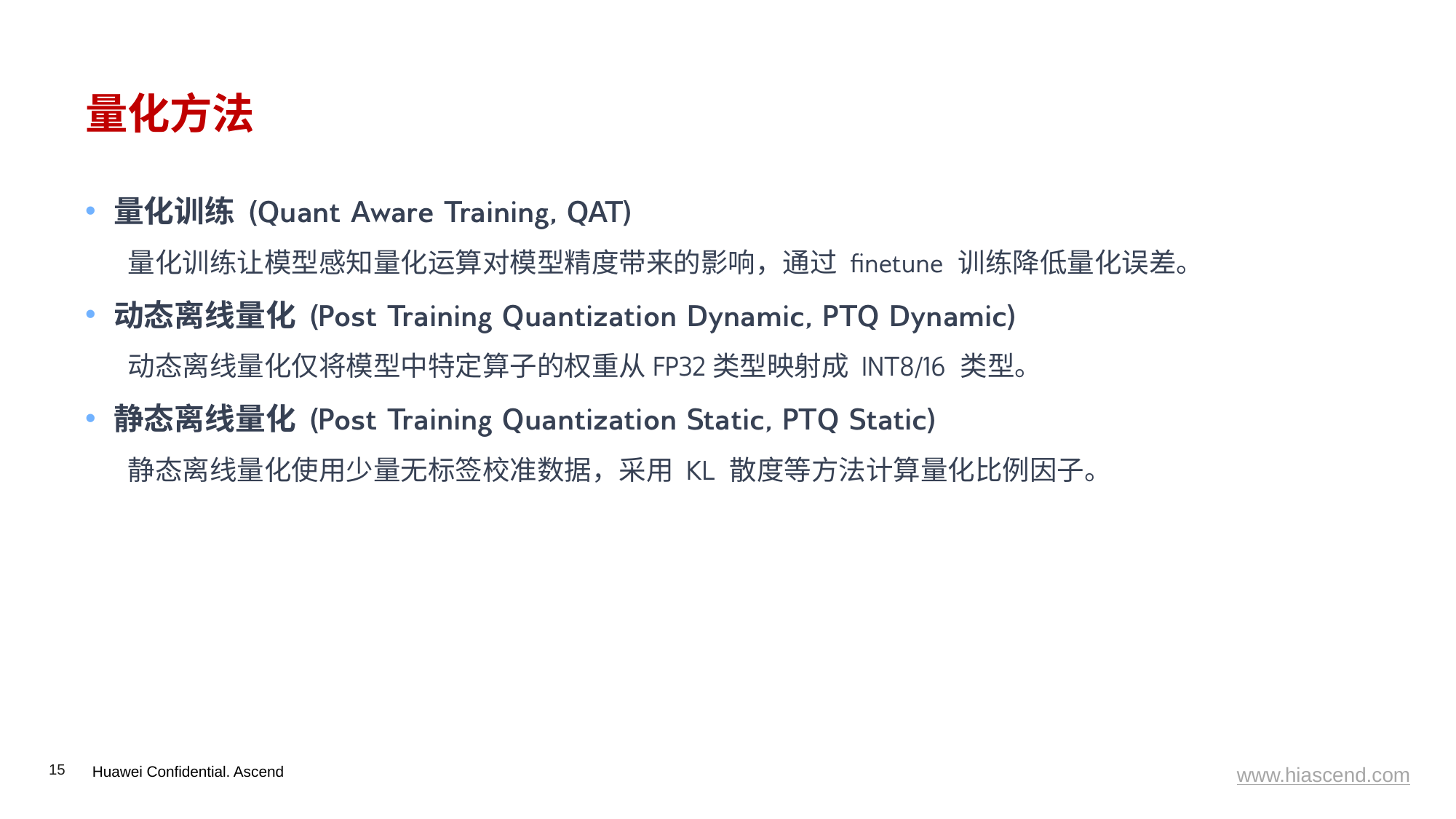

# 量化方法
量化训练 (Quant Aware Training, QAT)
量化训练让模型感知量化运算对模型精度带来的影响，通过 finetune 训练降低量化误差。
动态离线量化 (Post Training Quantization Dynamic, PTQ Dynamic)
动态离线量化仅将模型中特定算子的权重从FP32类型映射成 INT8/16 类型。
静态离线量化 (Post Training Quantization Static, PTQ Static)
静态离线量化使用少量无标签校准数据，采用 KL 散度等方法计算量化比例因子。